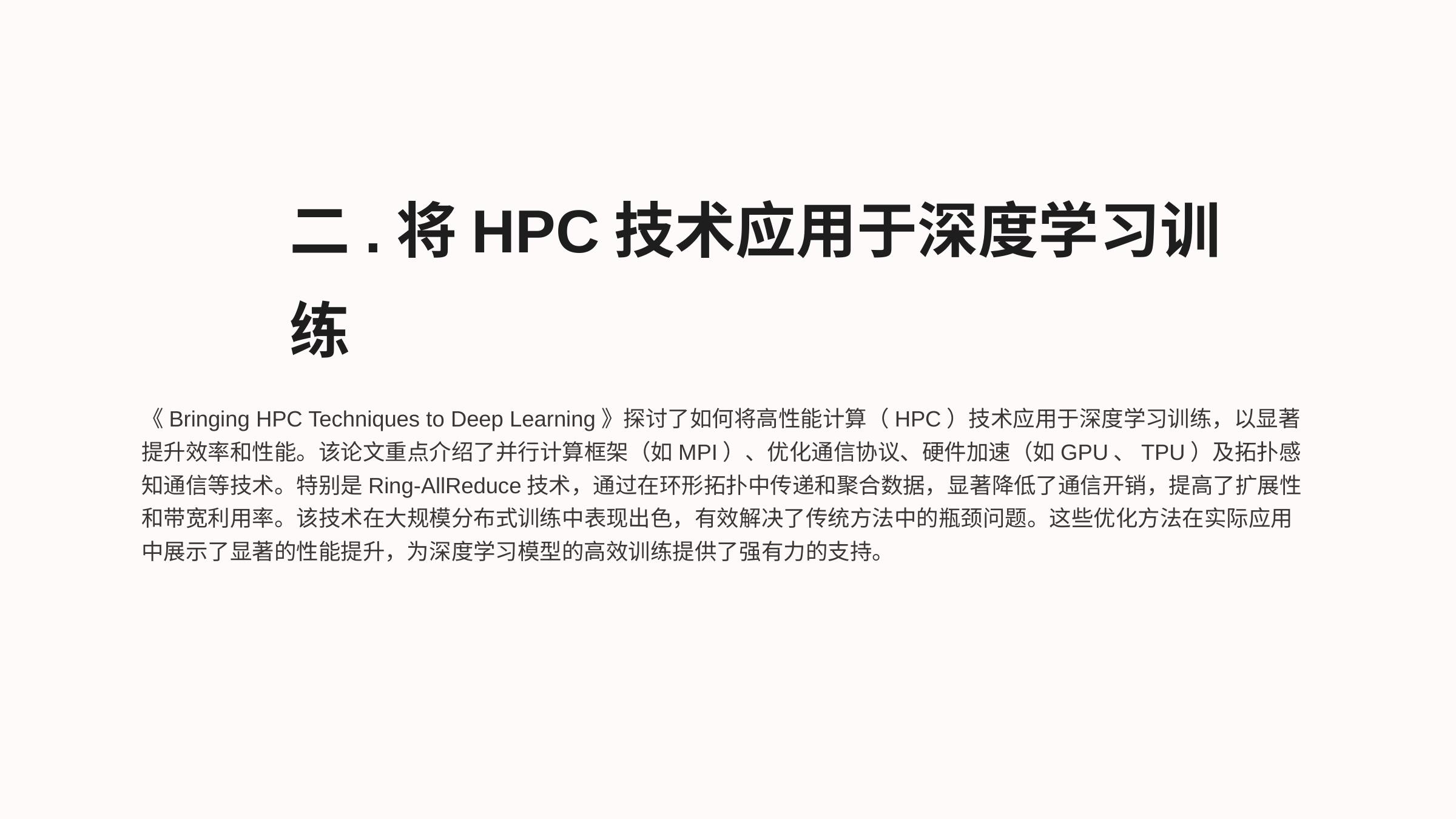

二.将HPC技术应用于深度学习训练
《Bringing HPC Techniques to Deep Learning》探讨了如何将高性能计算（HPC）技术应用于深度学习训练，以显著提升效率和性能。该论文重点介绍了并行计算框架（如MPI）、优化通信协议、硬件加速（如GPU、TPU）及拓扑感知通信等技术。特别是Ring-AllReduce技术，通过在环形拓扑中传递和聚合数据，显著降低了通信开销，提高了扩展性和带宽利用率。该技术在大规模分布式训练中表现出色，有效解决了传统方法中的瓶颈问题。这些优化方法在实际应用中展示了显著的性能提升，为深度学习模型的高效训练提供了强有力的支持。